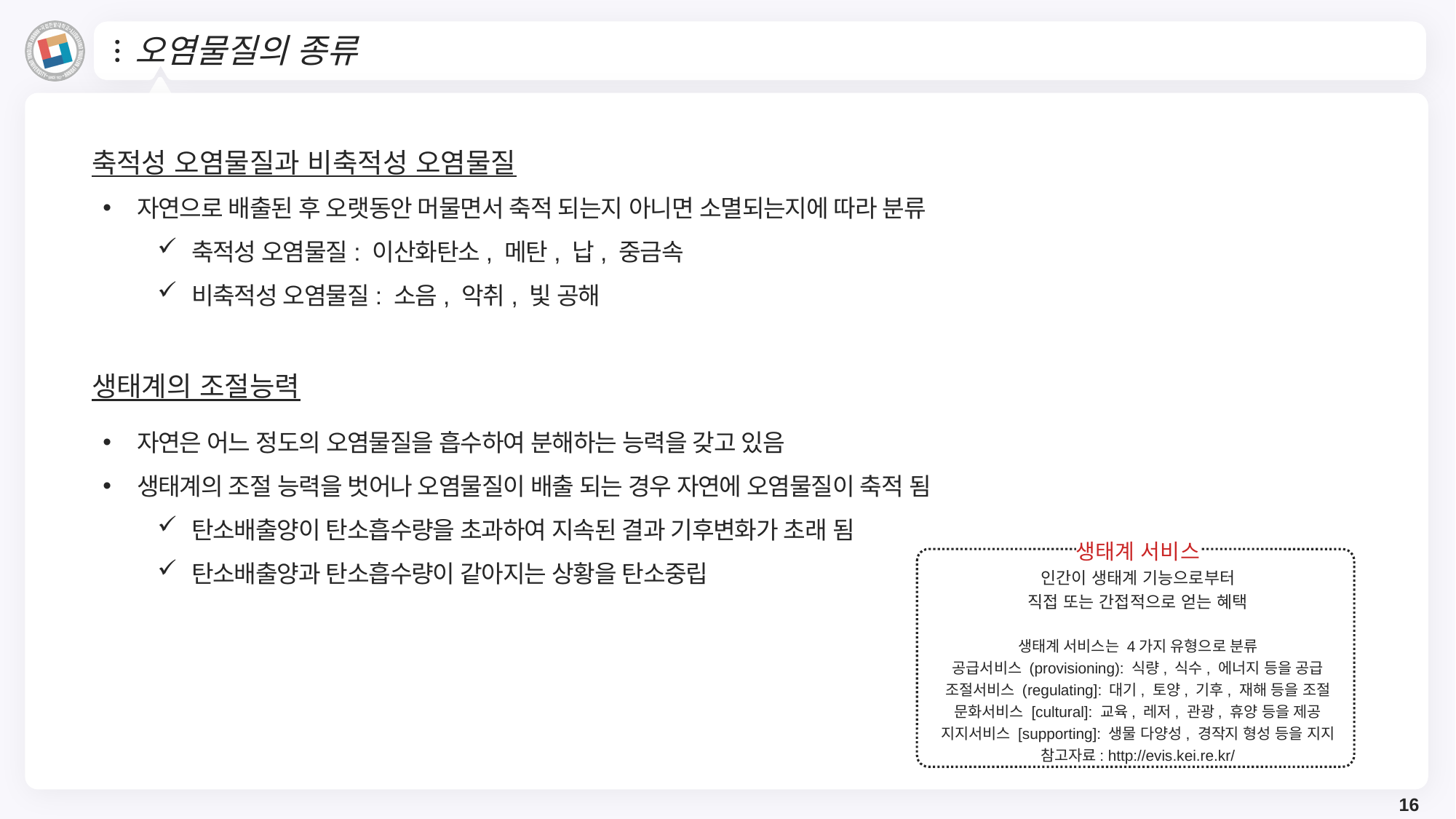

# 오염물질의 종류
축적성 오염물질과 비축적성 오염물질
자연으로 배출된 후 오랫동안 머물면서 축적 되는지 아니면 소멸되는지에 따라 분류
축적성 오염물질: 이산화탄소, 메탄, 납, 중금속
비축적성 오염물질: 소음, 악취, 빛 공해

생태계의 조절능력

자연은 어느 정도의 오염물질을 흡수하여 분해하는 능력을 갖고 있음
생태계의 조절 능력을 벗어나 오염물질이 배출 되는 경우 자연에 오염물질이 축적 됨
탄소배출양이 탄소흡수량을 초과하여 지속된 결과 기후변화가 초래 됨
탄소배출양과 탄소흡수량이 같아지는 상황을 탄소중립
생태계 서비스
인간이 생태계 기능으로부터
직접 또는 간접적으로 얻는 혜택

생태계 서비스는 4가지 유형으로 분류
공급서비스 (provisioning): 식량, 식수, 에너지 등을 공급
조절서비스 (regulating]: 대기, 토양, 기후, 재해 등을 조절
문화서비스 [cultural]: 교육, 레저, 관광, 휴양 등을 제공
지지서비스 [supporting]: 생물 다양성, 경작지 형성 등을 지지
참고자료: http://evis.kei.re.kr/

16